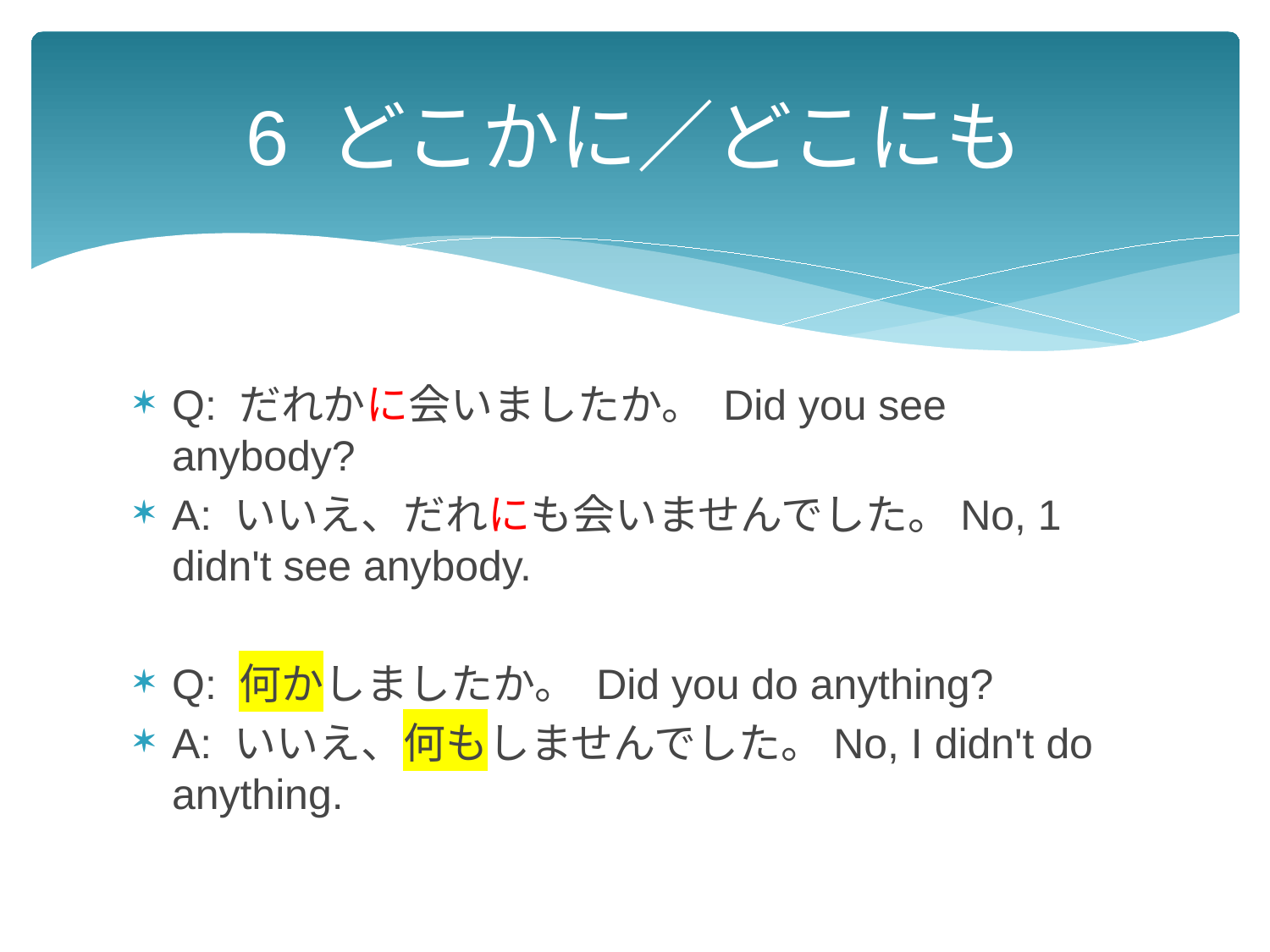

# 6 どこかに／どこにも
Q: だれかに会いましたか。 Did you see anybody?
A: いいえ、だれにも会いませんでした。No, 1 didn't see anybody.

Q: 何かしましたか。 Did you do anything?
A: いいえ、何もしませんでした。No, I didn't do anything.